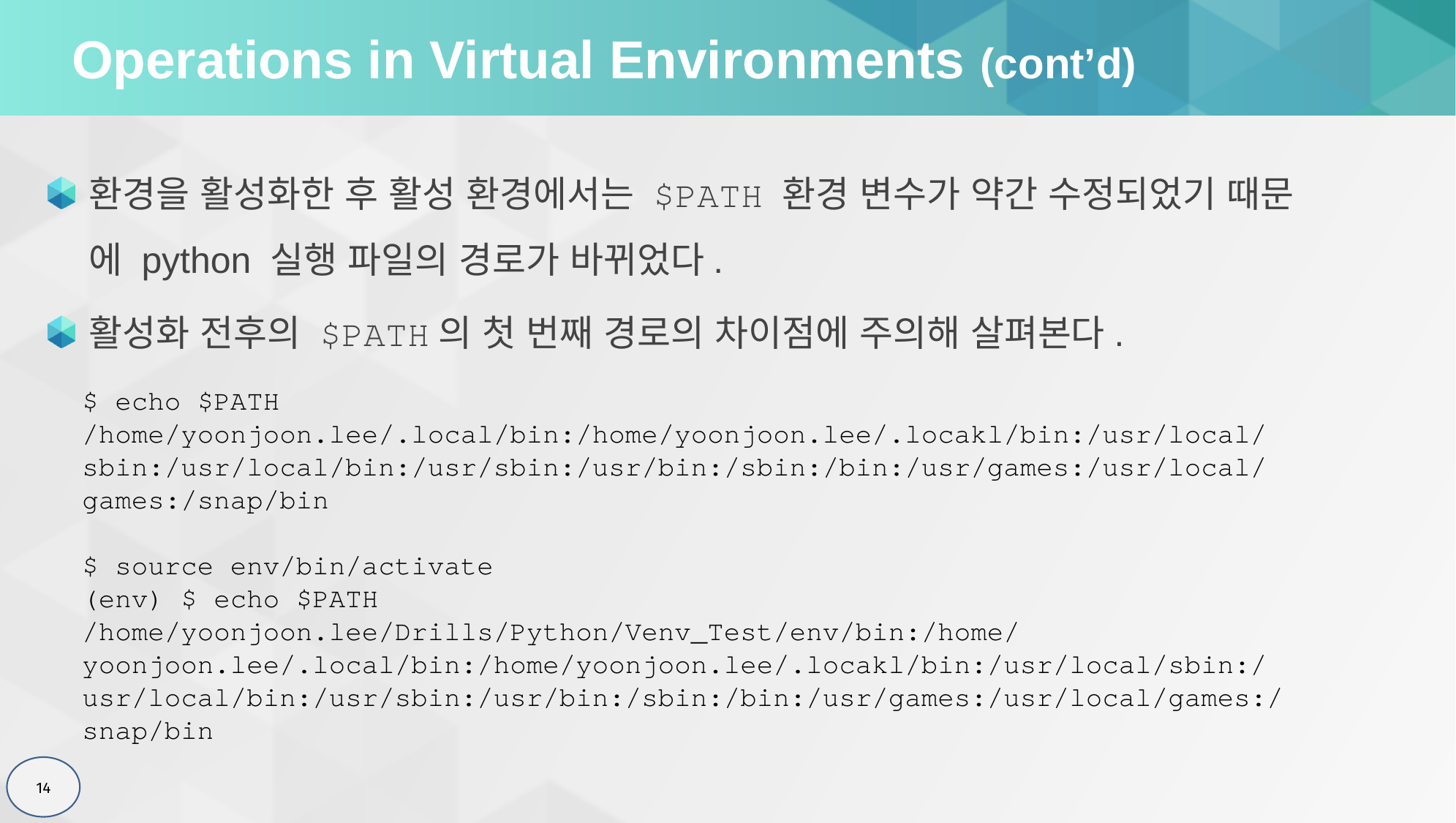

# Operations in Virtual Environments (cont’d)
환경을 활성화한 후 활성 환경에서는 $PATH 환경 변수가 약간 수정되었기 때문에 python 실행 파일의 경로가 바뀌었다.
활성화 전후의 $PATH의 첫 번째 경로의 차이점에 주의해 살펴본다.

$ echo $PATH
/home/yoonjoon.lee/.local/bin:/home/yoonjoon.lee/.locakl/bin:/usr/local/sbin:/usr/local/bin:/usr/sbin:/usr/bin:/sbin:/bin:/usr/games:/usr/local/games:/snap/bin

$ source env/bin/activate
(env) $ echo $PATH
/home/yoonjoon.lee/Drills/Python/Venv_Test/env/bin:/home/yoonjoon.lee/.local/bin:/home/yoonjoon.lee/.locakl/bin:/usr/local/sbin:/usr/local/bin:/usr/sbin:/usr/bin:/sbin:/bin:/usr/games:/usr/local/games:/snap/bin